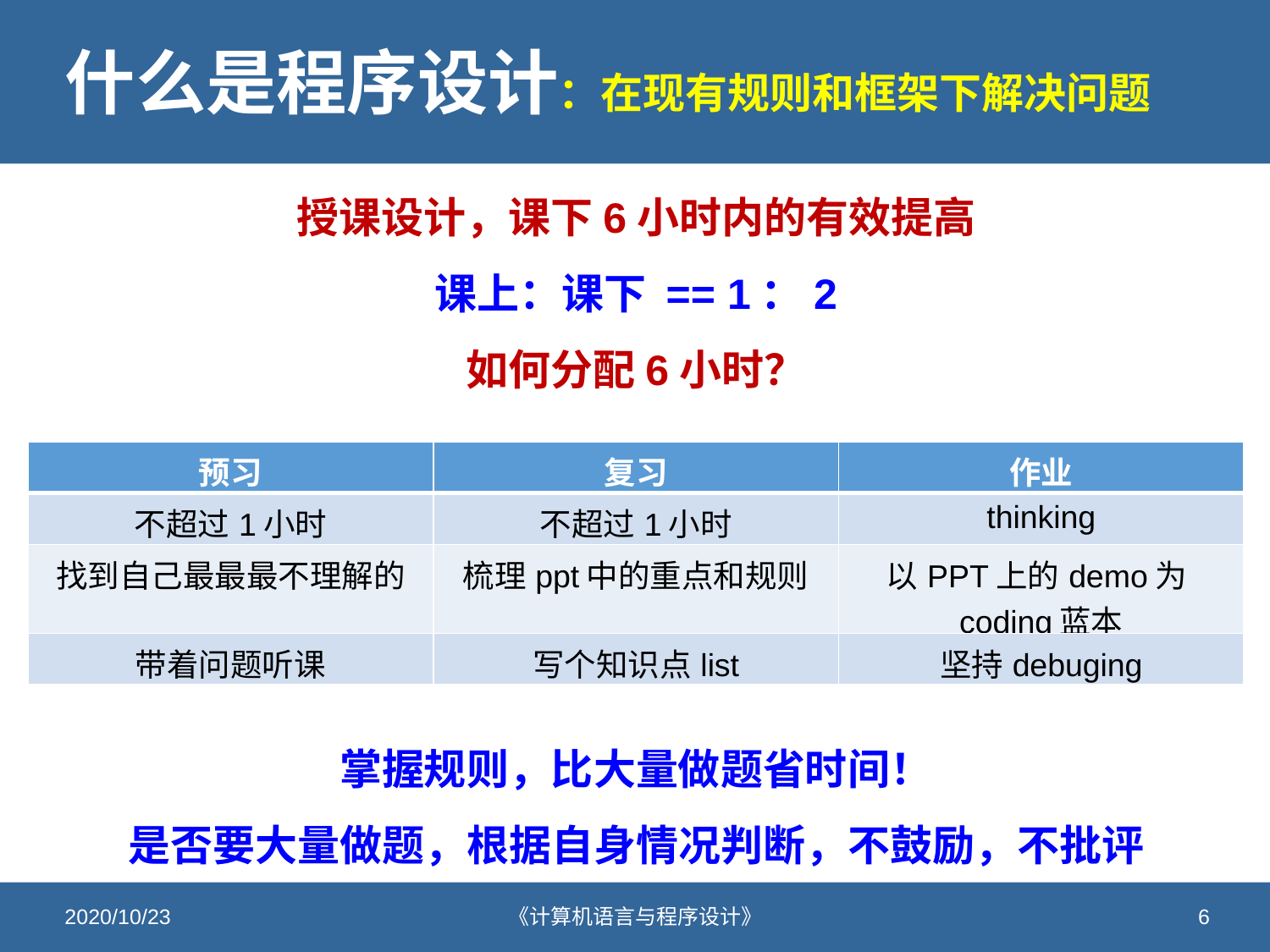

# 什么是程序设计：在现有规则和框架下解决问题
授课设计，课下6小时内的有效提高
课上：课下 == 1：2
如何分配6小时？
| 预习 | 复习 | 作业 |
| --- | --- | --- |
| 不超过1小时 | 不超过1小时 | thinking |
| 找到自己最最最不理解的 | 梳理ppt中的重点和规则 | 以PPT上的demo为coding蓝本 |
| 带着问题听课 | 写个知识点list | 坚持debuging |
掌握规则，比大量做题省时间！
是否要大量做题，根据自身情况判断，不鼓励，不批评
2020/10/23
《计算机语言与程序设计》
6